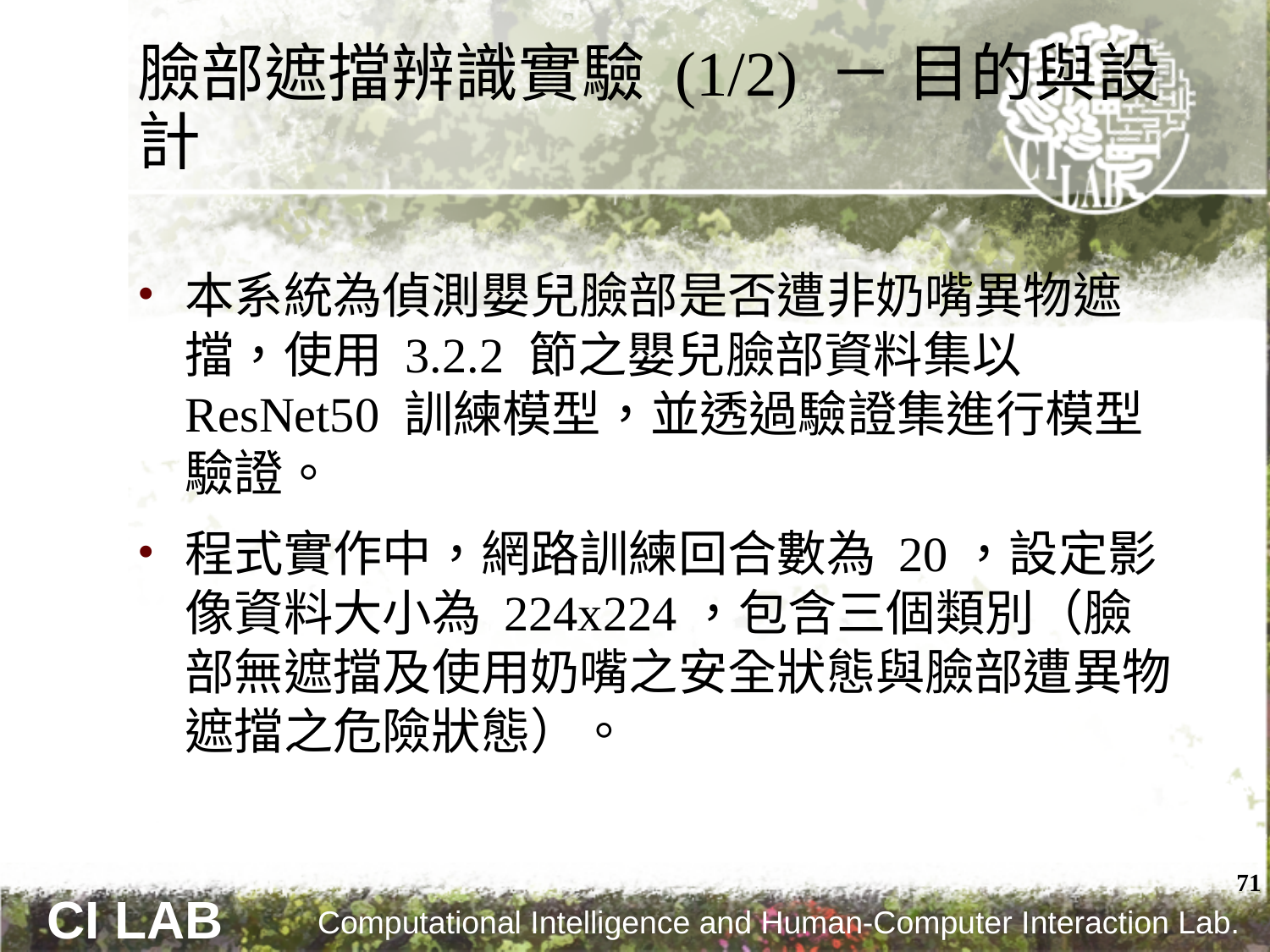

# 臉部遮擋辨識實驗 (1/2) － 目的與設計
本系統為偵測嬰兒臉部是否遭非奶嘴異物遮擋，使用 3.2.2 節之嬰兒臉部資料集以 ResNet50 訓練模型，並透過驗證集進行模型驗證。
程式實作中，網路訓練回合數為 20，設定影像資料大小為 224x224，包含三個類別（臉部無遮擋及使用奶嘴之安全狀態與臉部遭異物遮擋之危險狀態）。

71